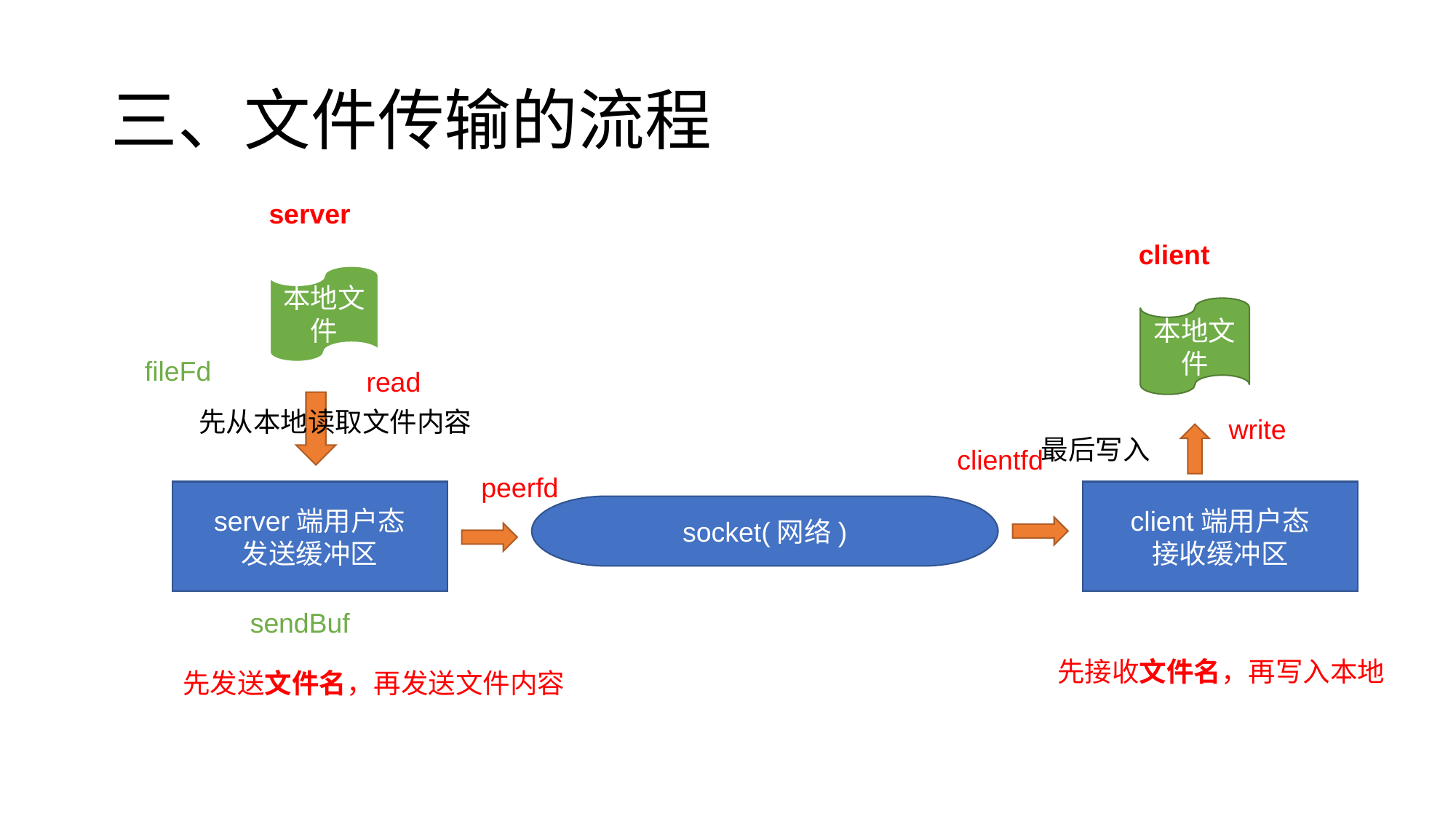

# 三、文件传输的流程
server
client
本地文件
本地文件
fileFd
read

先从本地读取文件内容
write

最后写入
clientfd
peerfd
server端用户态
发送缓冲区
client端用户态
接收缓冲区
socket(网络)

sendBuf
先接收文件名，再写入本地
先发送文件名，再发送文件内容